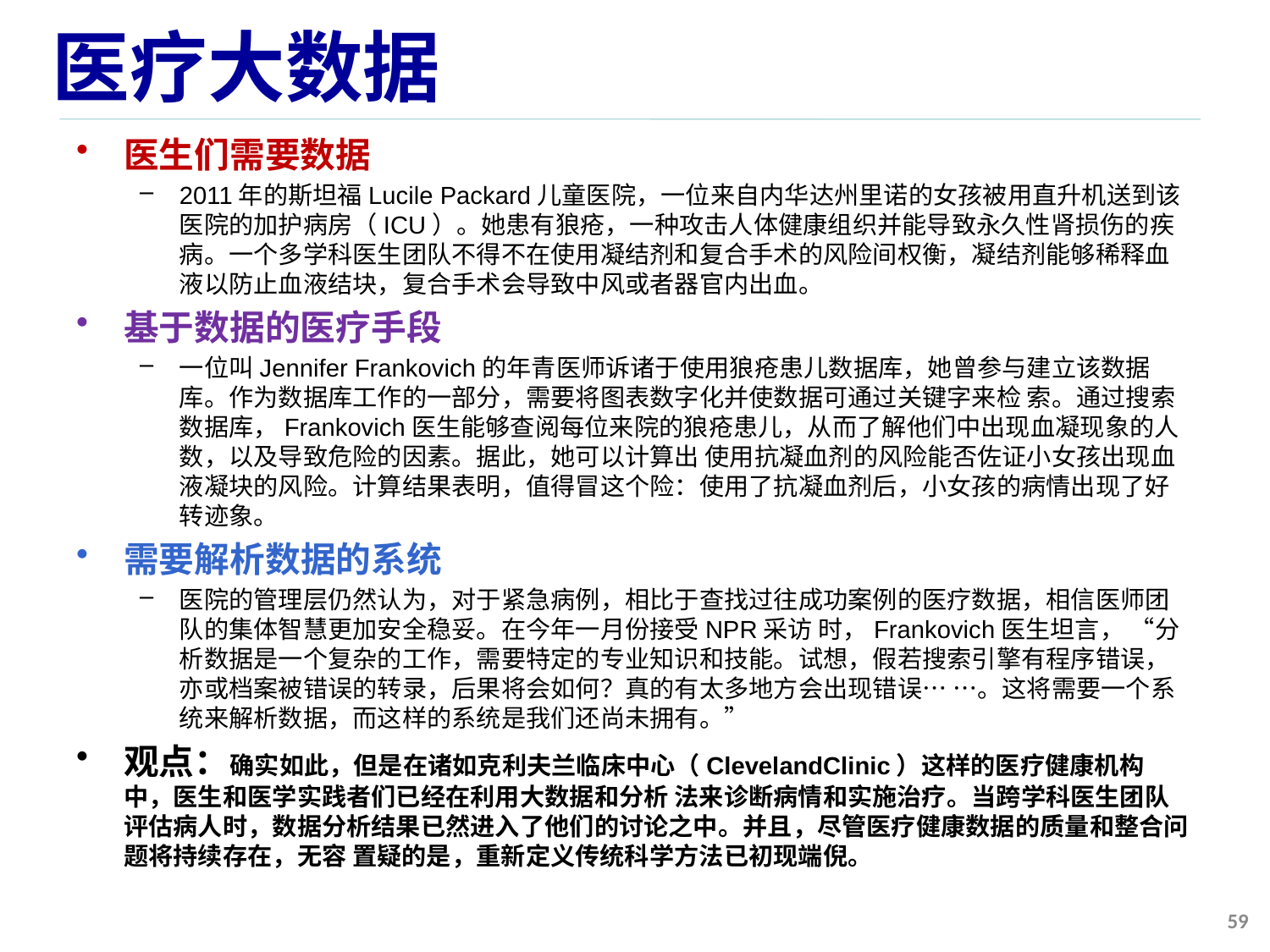

# 医疗大数据
医生们需要数据
2011年的斯坦福Lucile Packard儿童医院，一位来自内华达州里诺的女孩被用直升机送到该医院的加护病房（ICU）。她患有狼疮，一种攻击人体健康组织并能导致永久性肾损伤的疾病。一个多学科医生团队不得不在使用凝结剂和复合手术的风险间权衡，凝结剂能够稀释血液以防止血液结块，复合手术会导致中风或者器官内出血。
基于数据的医疗手段
一位叫Jennifer Frankovich的年青医师诉诸于使用狼疮患儿数据库，她曾参与建立该数据库。作为数据库工作的一部分，需要将图表数字化并使数据可通过关键字来检 索。通过搜索数据库，Frankovich医生能够查阅每位来院的狼疮患儿，从而了解他们中出现血凝现象的人数，以及导致危险的因素。据此，她可以计算出 使用抗凝血剂的风险能否佐证小女孩出现血液凝块的风险。计算结果表明，值得冒这个险：使用了抗凝血剂后，小女孩的病情出现了好转迹象。
需要解析数据的系统
医院的管理层仍然认为，对于紧急病例，相比于查找过往成功案例的医疗数据，相信医师团队的集体智慧更加安全稳妥。在今年一月份接受NPR采访 时，Frankovich医生坦言， “分析数据是一个复杂的工作，需要特定的专业知识和技能。试想，假若搜索引擎有程序错误，亦或档案被错误的转录，后果将会如何？真的有太多地方会出现错误… …。这将需要一个系统来解析数据，而这样的系统是我们还尚未拥有。”
观点：确实如此，但是在诸如克利夫兰临床中心（ClevelandClinic）这样的医疗健康机构中，医生和医学实践者们已经在利用大数据和分析 法来诊断病情和实施治疗。当跨学科医生团队评估病人时，数据分析结果已然进入了他们的讨论之中。并且，尽管医疗健康数据的质量和整合问题将持续存在，无容 置疑的是，重新定义传统科学方法已初现端倪。

59